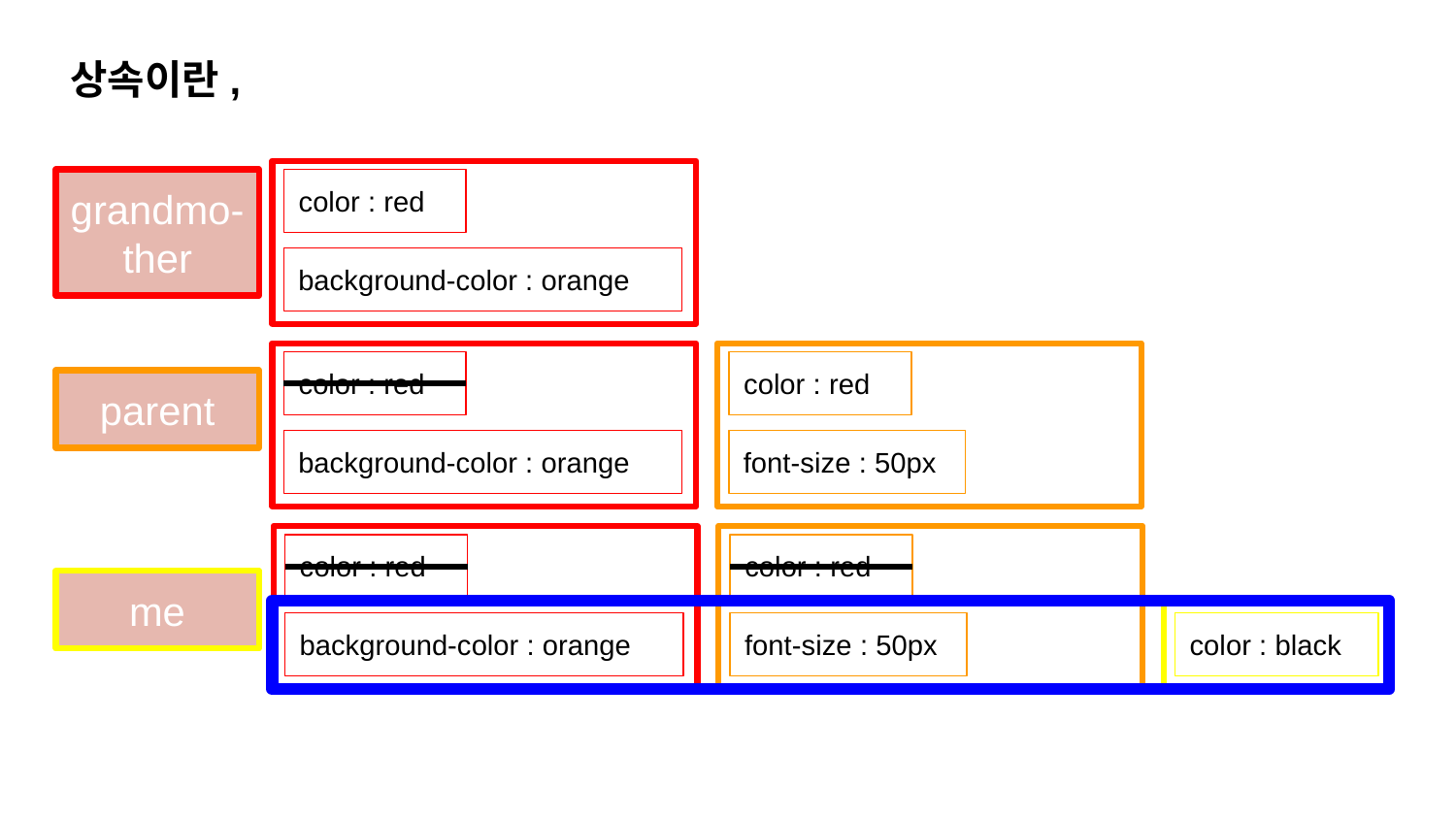

상속이란,

grandmo-ther
color : red
background-color : orange

color : red
color : red
parent
background-color : orange
font-size : 50px

color : red
color : red
me

background-color : orange
font-size : 50px
color : black